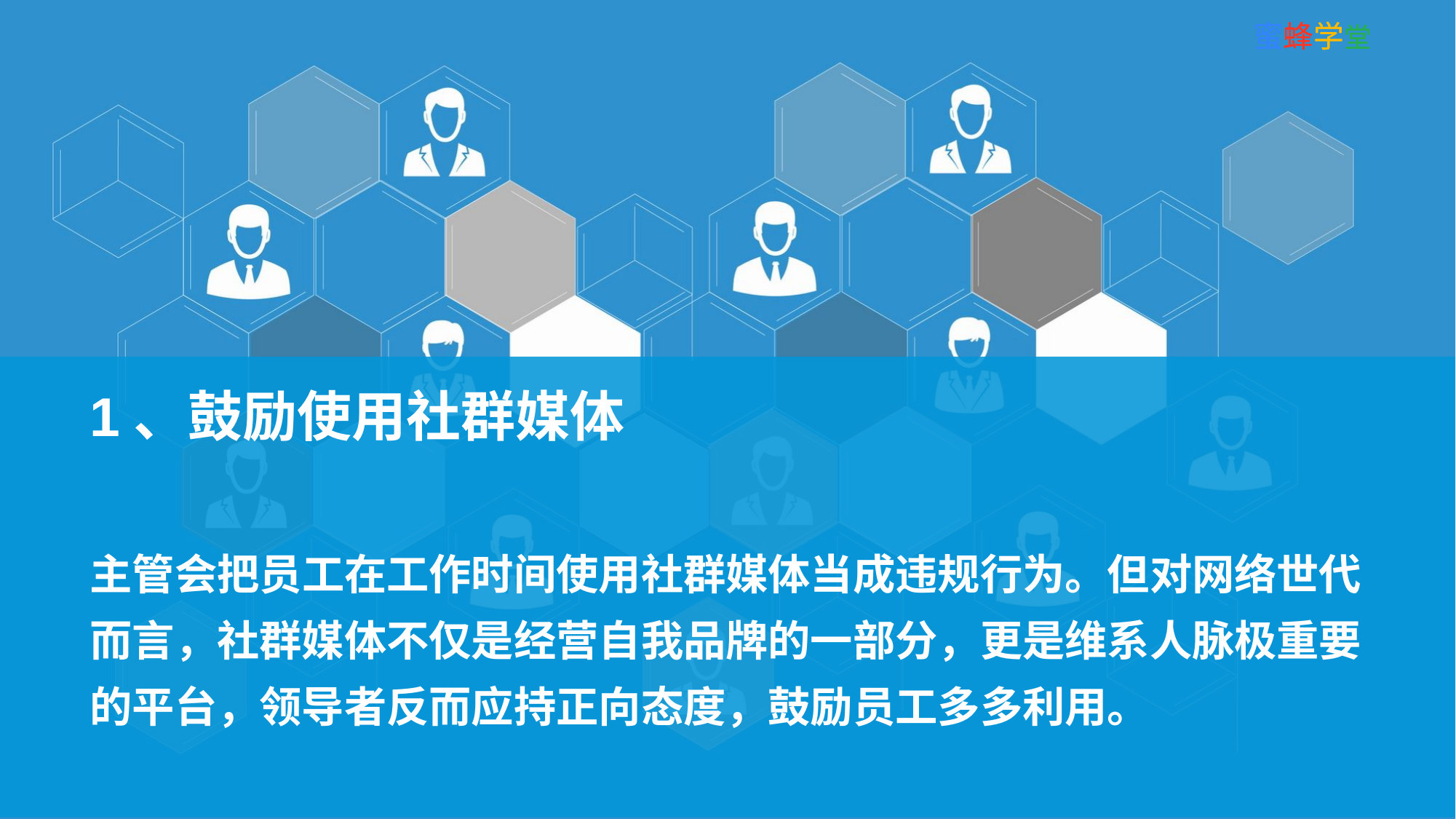

蜜蜂学堂

1、鼓励使用社群媒体

主管会把员工在工作时间使用社群媒体当成违规行为。但对网络世代而言，社群媒体不仅是经营自我品牌的一部分，更是维系人脉极重要的平台，领导者反而应持正向态度，鼓励员工多多利用。